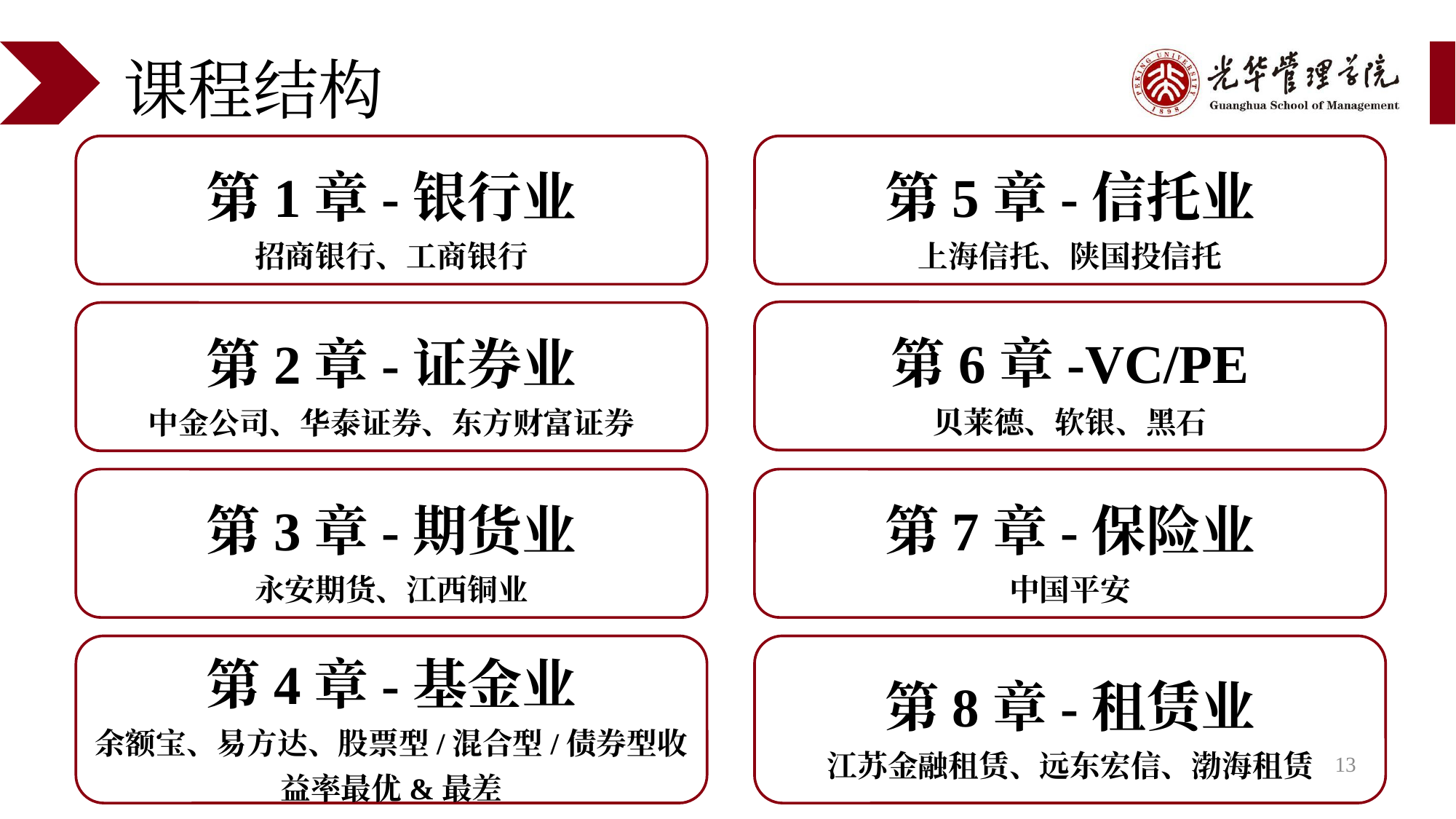

# 课程结构
第1章-银行业
招商银行、工商银行
第5章-信托业
上海信托、陕国投信托
第6章-VC/PE
贝莱德、软银、黑石
第2章-证券业
中金公司、华泰证券、东方财富证券
第3章-期货业
永安期货、江西铜业
第7章-保险业
中国平安
第4章-基金业
余额宝、易方达、股票型/混合型/债券型收益率最优&最差
第8章-租赁业
江苏金融租赁、远东宏信、渤海租赁
13